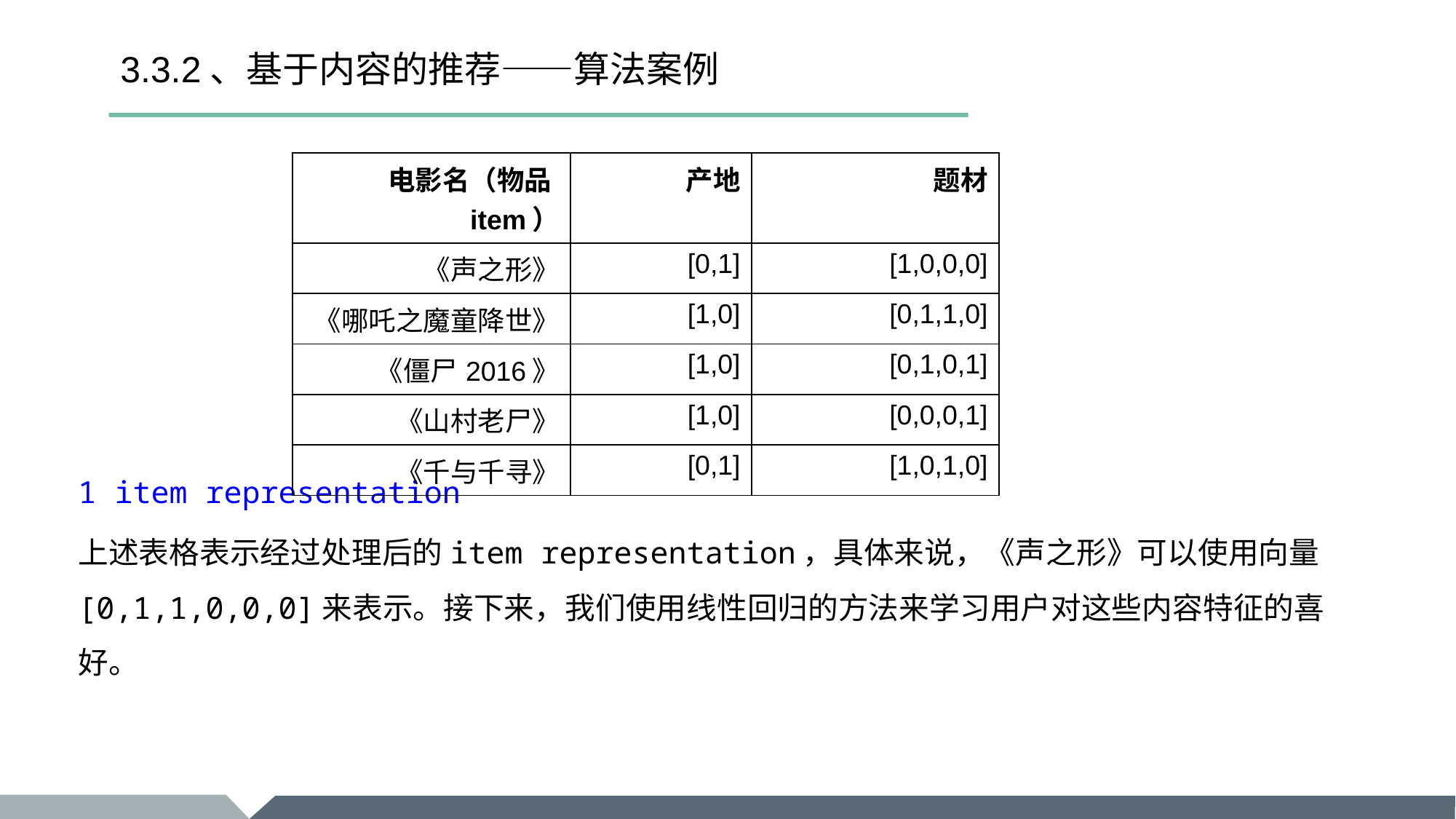

# 3.3.2、基于内容的推荐——算法案例
| 电影名（物品item） | 产地 | 题材 |
| --- | --- | --- |
| 《声之形》 | [0,1] | [1,0,0,0] |
| 《哪吒之魔童降世》 | [1,0] | [0,1,1,0] |
| 《僵尸2016》 | [1,0] | [0,1,0,1] |
| 《山村老尸》 | [1,0] | [0,0,0,1] |
| 《千与千寻》 | [0,1] | [1,0,1,0] |
1 item representation
上述表格表示经过处理后的item representation，具体来说，《声之形》可以使用向量[0,1,1,0,0,0]来表示。接下来，我们使用线性回归的方法来学习用户对这些内容特征的喜好。